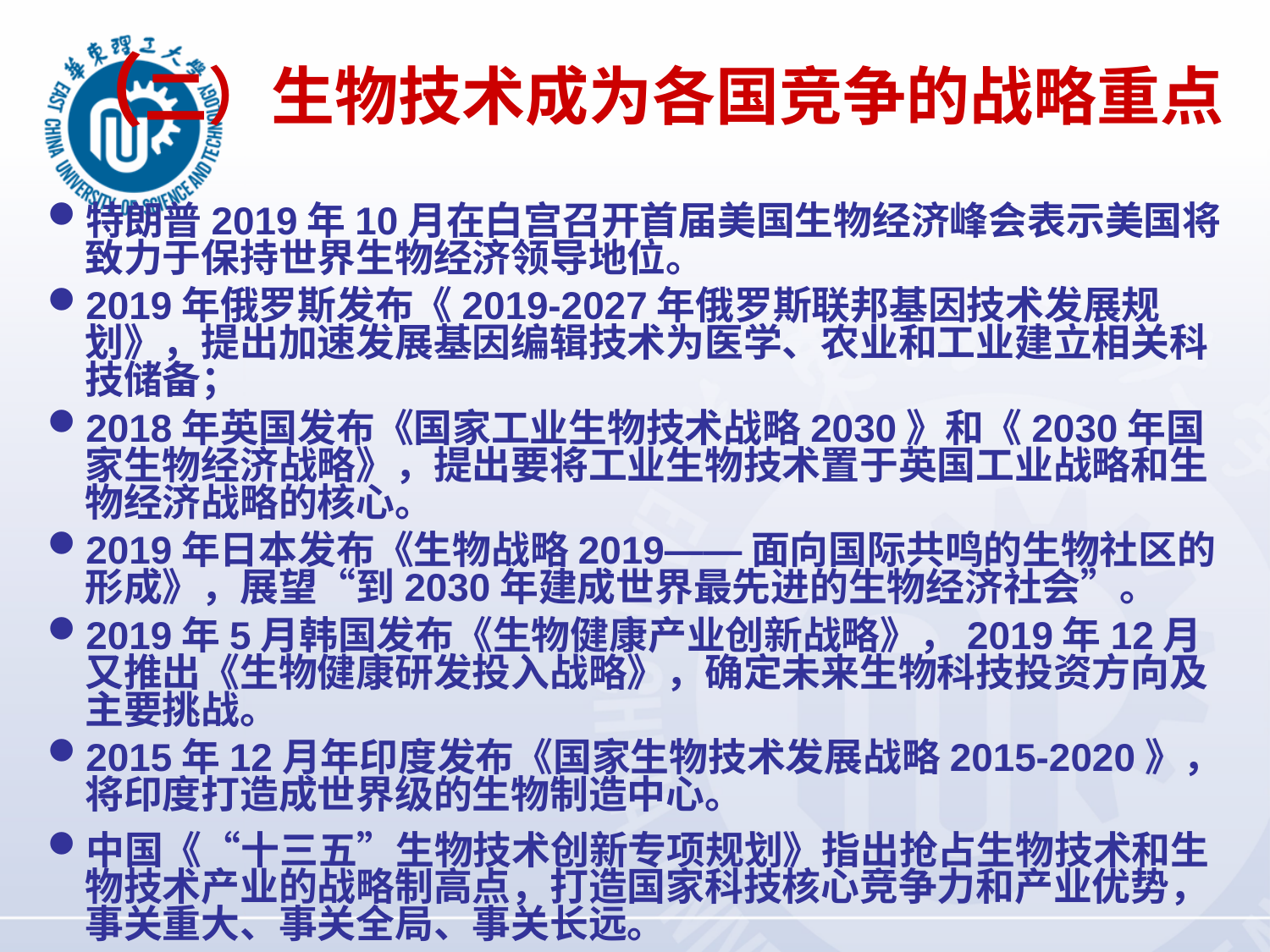

# （二）生物技术成为各国竞争的战略重点
特朗普2019年10月在白宫召开首届美国生物经济峰会表示美国将致力于保持世界生物经济领导地位。
2019年俄罗斯发布《2019-2027年俄罗斯联邦基因技术发展规划》，提出加速发展基因编辑技术为医学、农业和工业建立相关科技储备；
2018年英国发布《国家工业生物技术战略2030》和《2030年国家生物经济战略》，提出要将工业生物技术置于英国工业战略和生物经济战略的核心。
2019年日本发布《生物战略2019——面向国际共鸣的生物社区的形成》，展望“到2030年建成世界最先进的生物经济社会”。
2019年5月韩国发布《生物健康产业创新战略》，2019年12月又推出《生物健康研发投入战略》，确定未来生物科技投资方向及主要挑战。
2015年12月年印度发布《国家生物技术发展战略2015-2020》，将印度打造成世界级的生物制造中心。
中国《“十三五”生物技术创新专项规划》指出抢占生物技术和生物技术产业的战略制高点，打造国家科技核心竞争力和产业优势，事关重大、事关全局、事关长远。